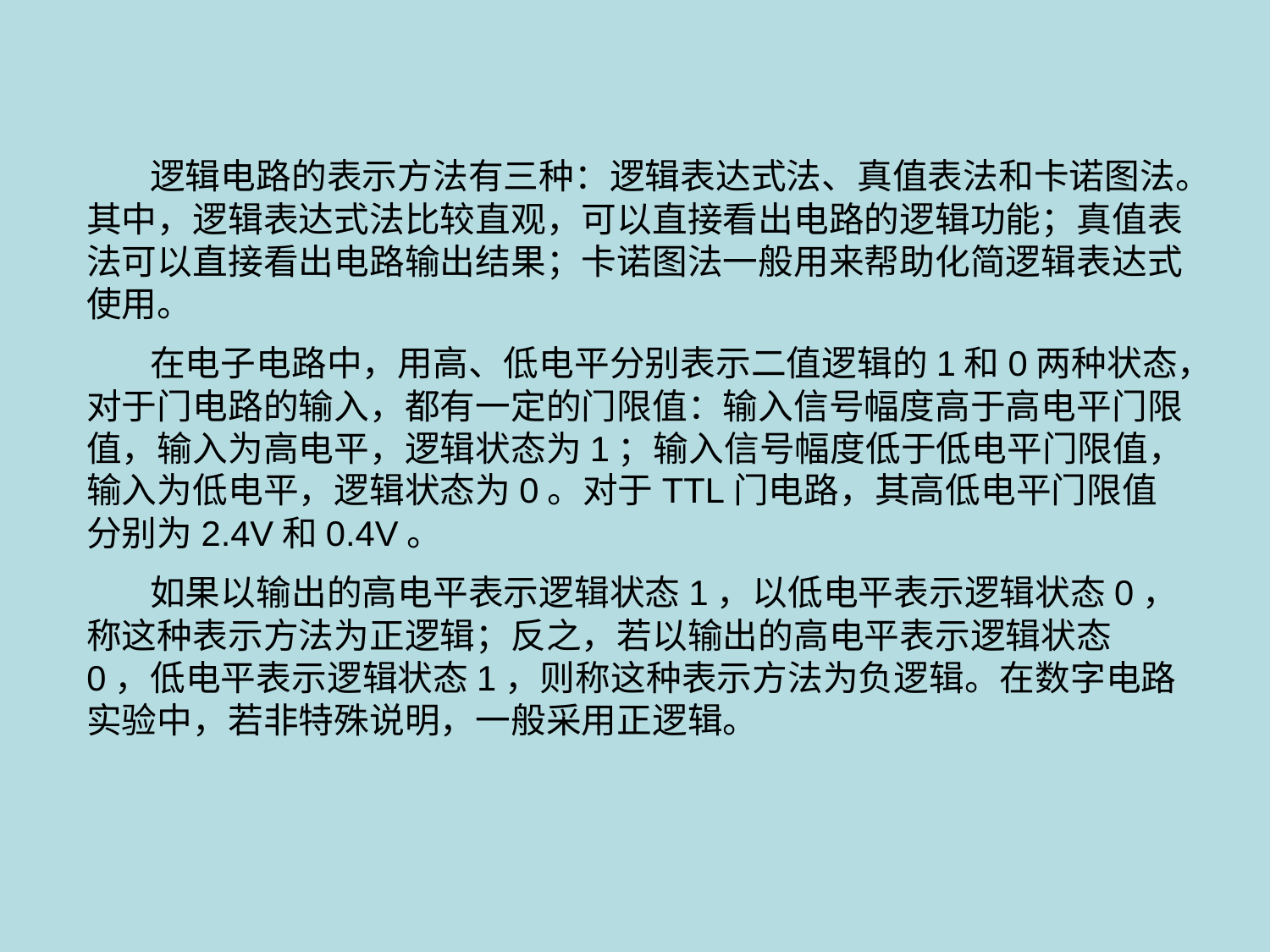

逻辑电路的表示方法有三种：逻辑表达式法、真值表法和卡诺图法。其中，逻辑表达式法比较直观，可以直接看出电路的逻辑功能；真值表法可以直接看出电路输出结果；卡诺图法一般用来帮助化简逻辑表达式使用。
在电子电路中，用高、低电平分别表示二值逻辑的1和0两种状态，对于门电路的输入，都有一定的门限值：输入信号幅度高于高电平门限值，输入为高电平，逻辑状态为1；输入信号幅度低于低电平门限值，输入为低电平，逻辑状态为0。对于TTL门电路，其高低电平门限值分别为2.4V和0.4V。
如果以输出的高电平表示逻辑状态1，以低电平表示逻辑状态0，称这种表示方法为正逻辑；反之，若以输出的高电平表示逻辑状态0，低电平表示逻辑状态1，则称这种表示方法为负逻辑。在数字电路实验中，若非特殊说明，一般采用正逻辑。